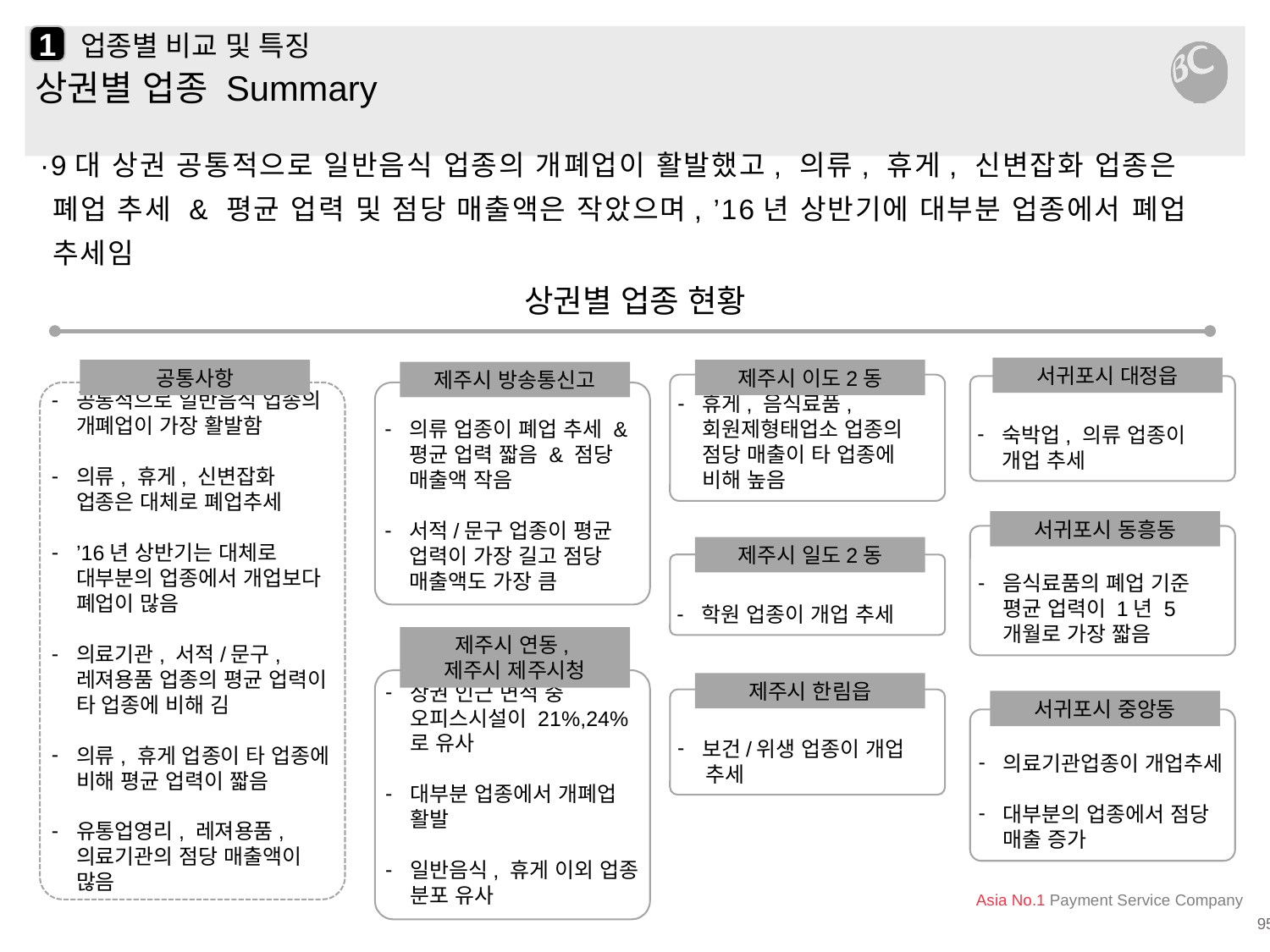

1
# 업종별 비교 및 특징
상권별 업종 Summary
·9대 상권 공통적으로 일반음식 업종의 개폐업이 활발했고, 의류, 휴게, 신변잡화 업종은 폐업 추세 & 평균 업력 및 점당 매출액은 작았으며, ’16년 상반기에 대부분 업종에서 폐업 추세임
상권별 업종 현황
서귀포시 대정읍
공통사항
제주시 이도2동
제주시 방송통신고
의류 업종이 폐업 추세 & 평균 업력 짧음 & 점당 매출액 작음

서적/문구 업종이 평균 업력이 가장 길고 점당 매출액도 가장 큼
휴게, 음식료품, 회원제형태업소 업종의 점당 매출이 타 업종에 비해 높음
숙박업, 의류 업종이 개업 추세
공통적으로 일반음식 업종의 개폐업이 가장 활발함

의류, 휴게, 신변잡화 업종은 대체로 폐업추세

’16년 상반기는 대체로 대부분의 업종에서 개업보다 폐업이 많음

의료기관, 서적/문구, 레져용품 업종의 평균 업력이 타 업종에 비해 김

의류, 휴게 업종이 타 업종에 비해 평균 업력이 짧음

유통업영리, 레져용품, 의료기관의 점당 매출액이 많음
서귀포시 동흥동
음식료품의 폐업 기준 평균 업력이 1년 5개월로 가장 짧음
제주시 일도2동
학원 업종이 개업 추세
제주시 연동,
제주시 제주시청

상권 인근 면적 중 오피스시설이 21%,24%로 유사

대부분 업종에서 개폐업 활발

일반음식, 휴게 이외 업종 분포 유사
제주시 한림읍
보건/위생 업종이 개업
    추세
서귀포시 중앙동
의료기관업종이 개업추세

대부분의 업종에서 점당 매출 증가